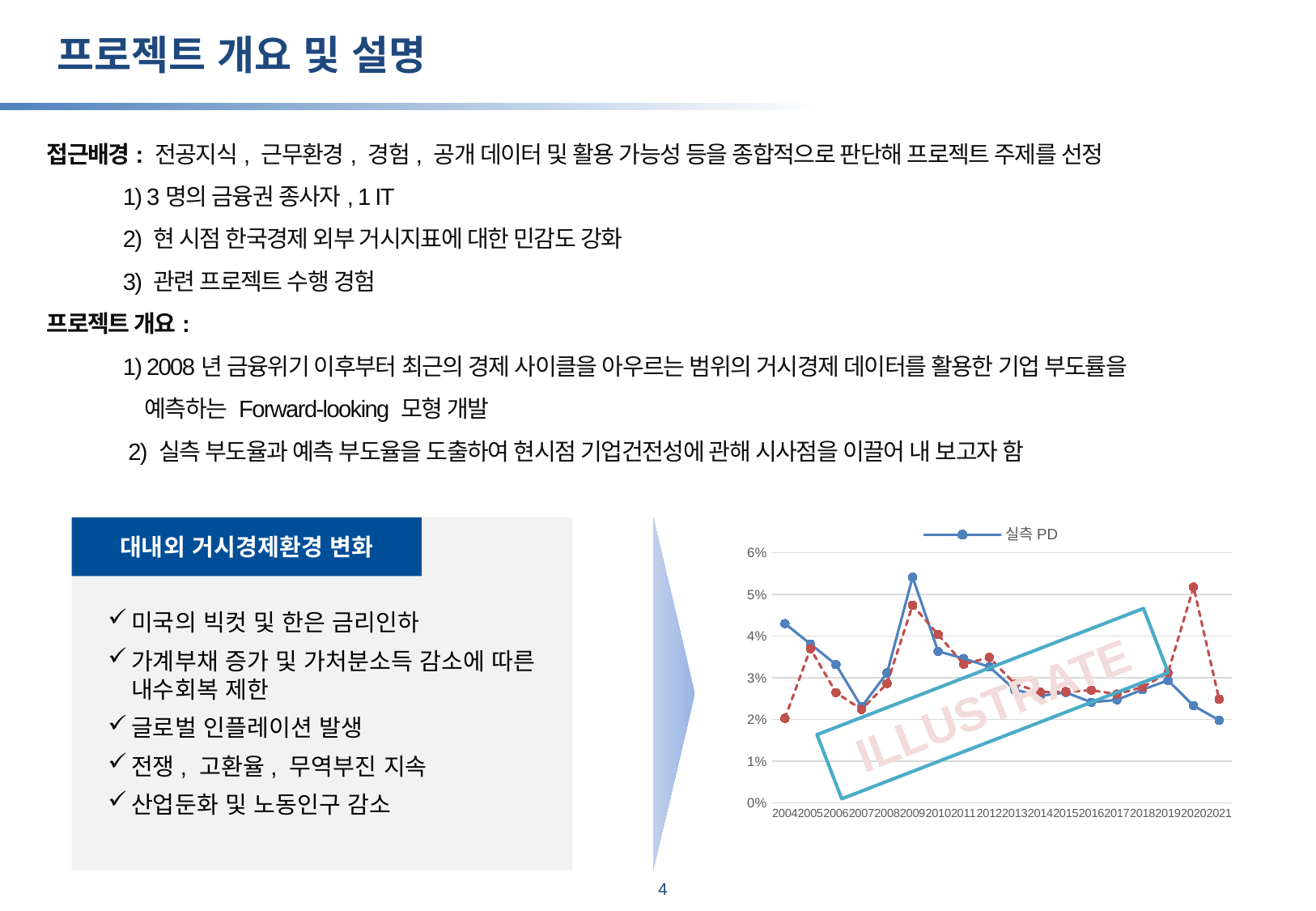

프로젝트 개요 및 설명
접근배경: 전공지식, 근무환경, 경험, 공개 데이터 및 활용 가능성 등을 종합적으로 판단해 프로젝트 주제를 선정
              1) 3명의 금융권 종사자, 1 IT
              2) 현 시점 한국경제 외부 거시지표에 대한 민감도 강화
              3) 관련 프로젝트 수행 경험
프로젝트 개요:
              1) 2008년 금융위기 이후부터 최근의 경제 사이클을 아우르는 범위의 거시경제 데이터를 활용한 기업 부도률을
                 예측하는 Forward-looking 모형 개발
               2) 실측 부도율과 예측 부도율을 도출하여 현시점 기업건전성에 관해 시사점을 이끌어 내 보고자 함

미국의 빅컷 및 한은 금리인하
가계부채 증가 및 가처분소득 감소에 따른 내수회복 제한
글로벌 인플레이션 발생
전쟁, 고환율, 무역부진 지속
산업둔화 및 노동인구 감소
대내외 거시경제환경 변화

### Chart

| Category | 실측PD | 예측PD |
|---|---|---|
| 2004 | 0.042991863905325445 | 0.020265835157146597 |
| 2005 | 0.03809687984830202 | 0.0369645553730964 |
| 2006 | 0.033160090769343384 | 0.02645284460637932 |
| 2007 | 0.023005698005698006 | 0.02238498710723869 |
| 2008 | 0.031158471988533682 | 0.02861492662920836 |
| 2009 | 0.05412986392933875 | 0.04741694100531833 |
| 2010 | 0.036340316374519024 | 0.04035481402239074 |
| 2011 | 0.03461954561846376 | 0.03324102503100645 |
| 2012 | 0.03264614845529405 | 0.034878640592528015 |
| 2013 | 0.02712707182320442 | 0.028560260551536352 |
| 2014 | 0.025642356605242667 | 0.026536778003079898 |
| 2015 | 0.02648575809674272 | 0.026677127699320725 |
| 2016 | 0.024103631737219522 | 0.026990287815962175 |
| 2017 | 0.024702466156803406 | 0.02608501776391157 |
| 2018 | 0.027141023289932148 | 0.02775685923149743 |
| 2019 | 0.029378761603590736 | 0.03120543530984725 |
| 2020 | 0.023287802693451903 | 0.05175885478205634 |
| 2021 | 0.019816188818662026 | 0.024869157927802046 |
ILLUSTRATE